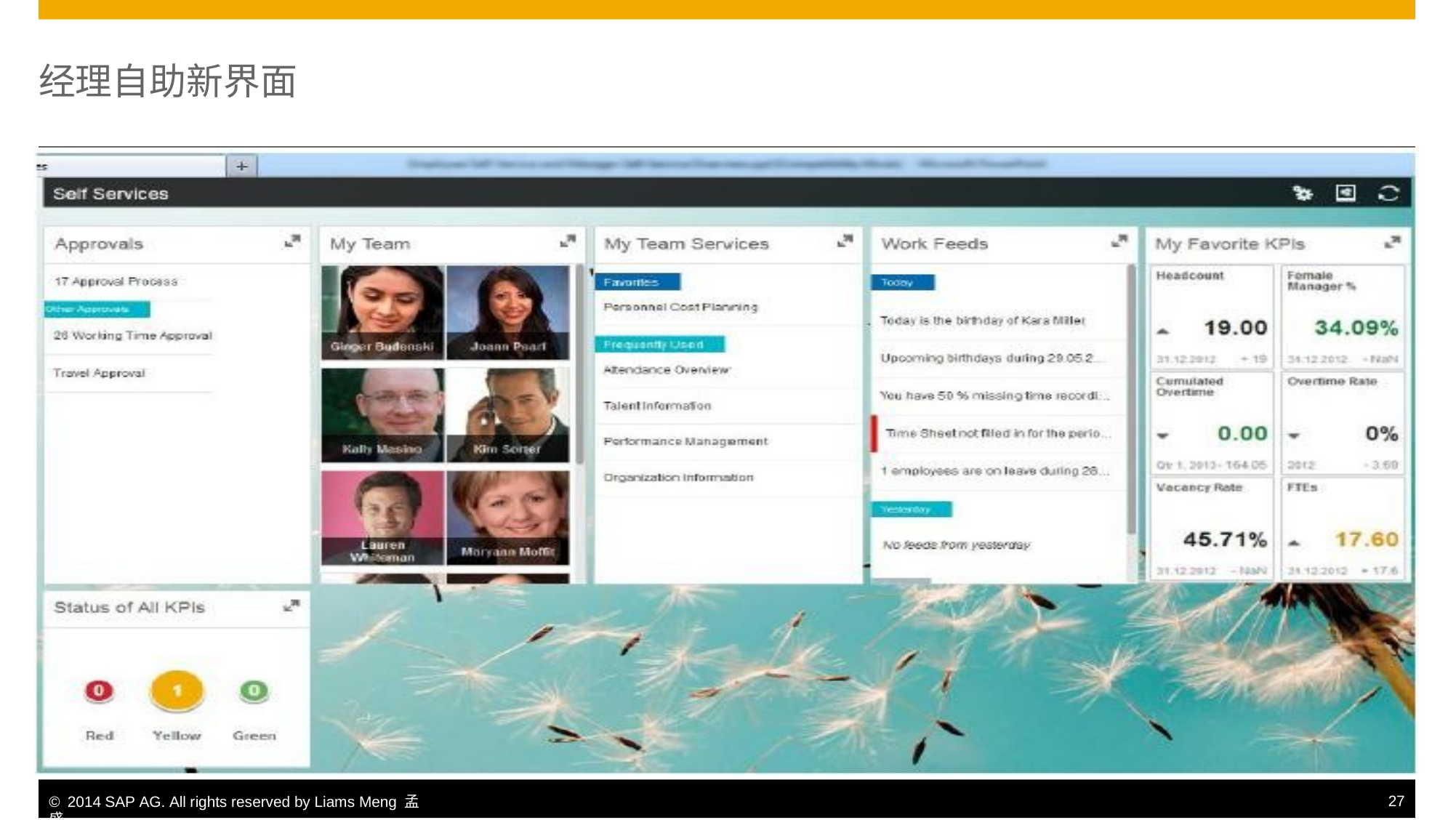

经理自助新界面

© 2014 SAP AG. All rights reserved by Liams Meng 孟盛.
27